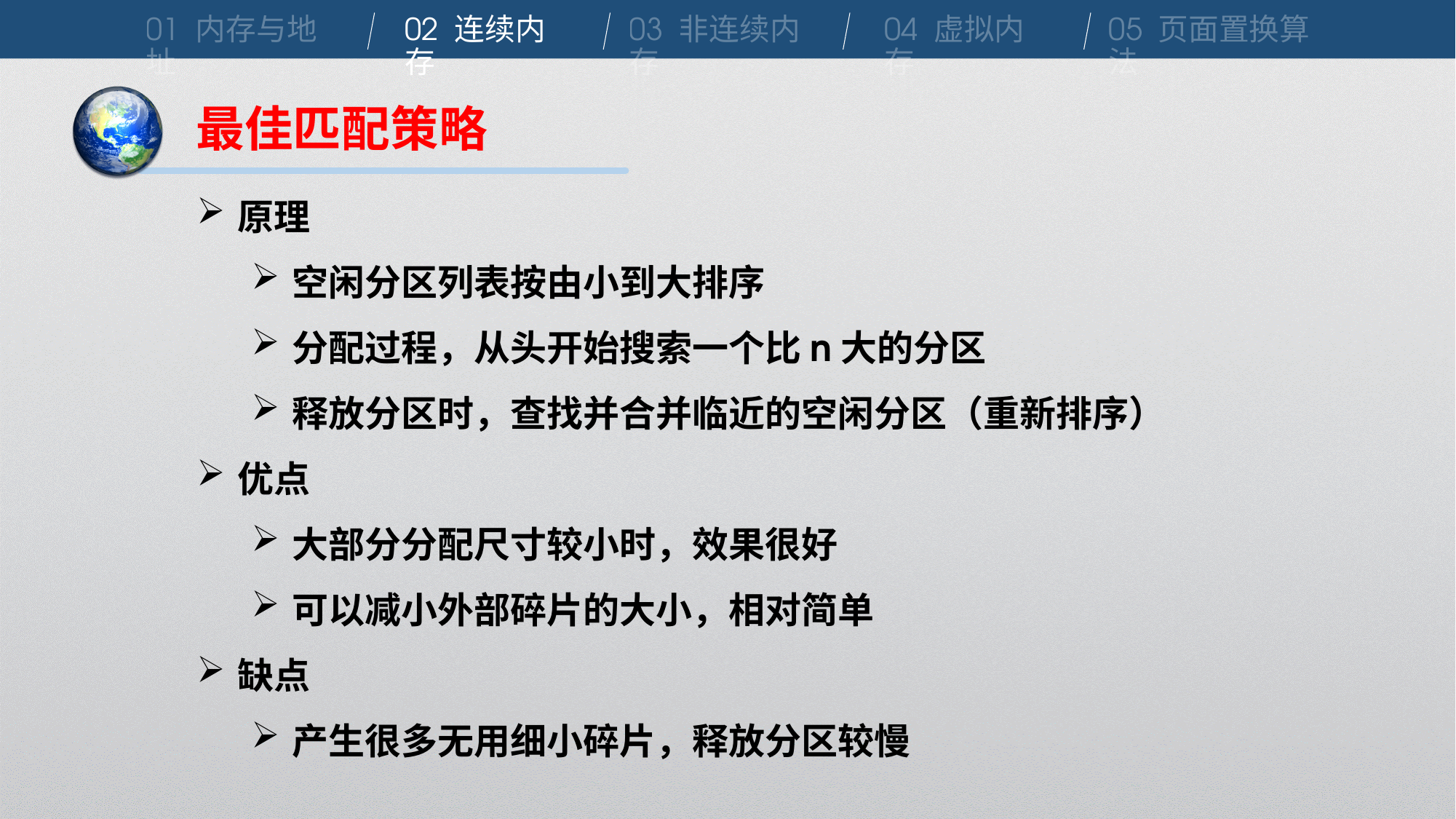

01 内存与地址
02 连续内存
03 非连续内存
04 虚拟内存
05 页面置换算法
最佳匹配策略
原理
空闲分区列表按由小到大排序
分配过程，从头开始搜索一个比n大的分区
释放分区时，查找并合并临近的空闲分区（重新排序）
优点
大部分分配尺寸较小时，效果很好
可以减小外部碎片的大小，相对简单
缺点
产生很多无用细小碎片，释放分区较慢